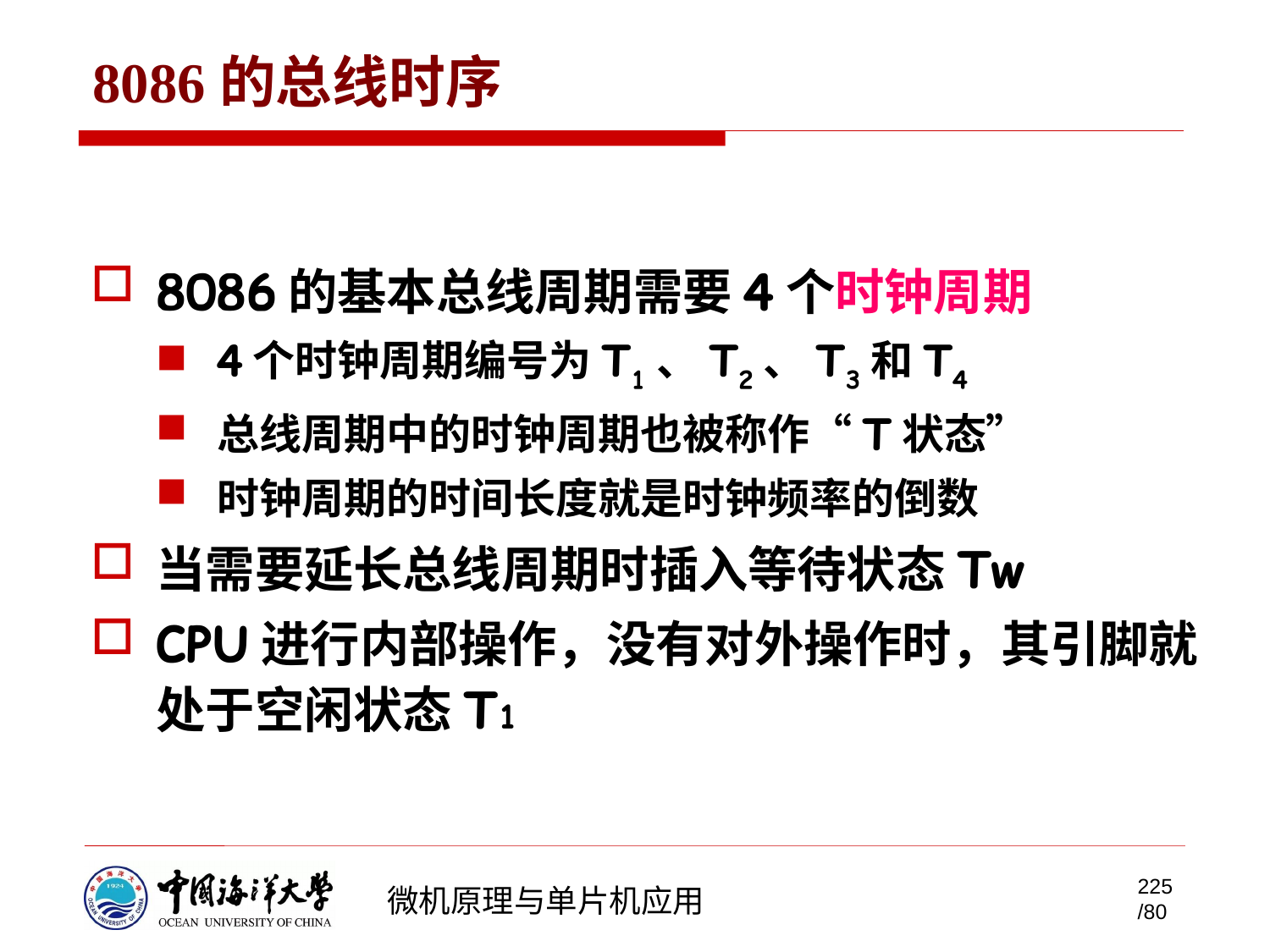

# 8086的总线时序
8086的基本总线周期需要4个时钟周期
4个时钟周期编号为T1、T2、T3和T4
总线周期中的时钟周期也被称作“T状态”
时钟周期的时间长度就是时钟频率的倒数
当需要延长总线周期时插入等待状态Tw
CPU进行内部操作，没有对外操作时，其引脚就处于空闲状态T1
225/80